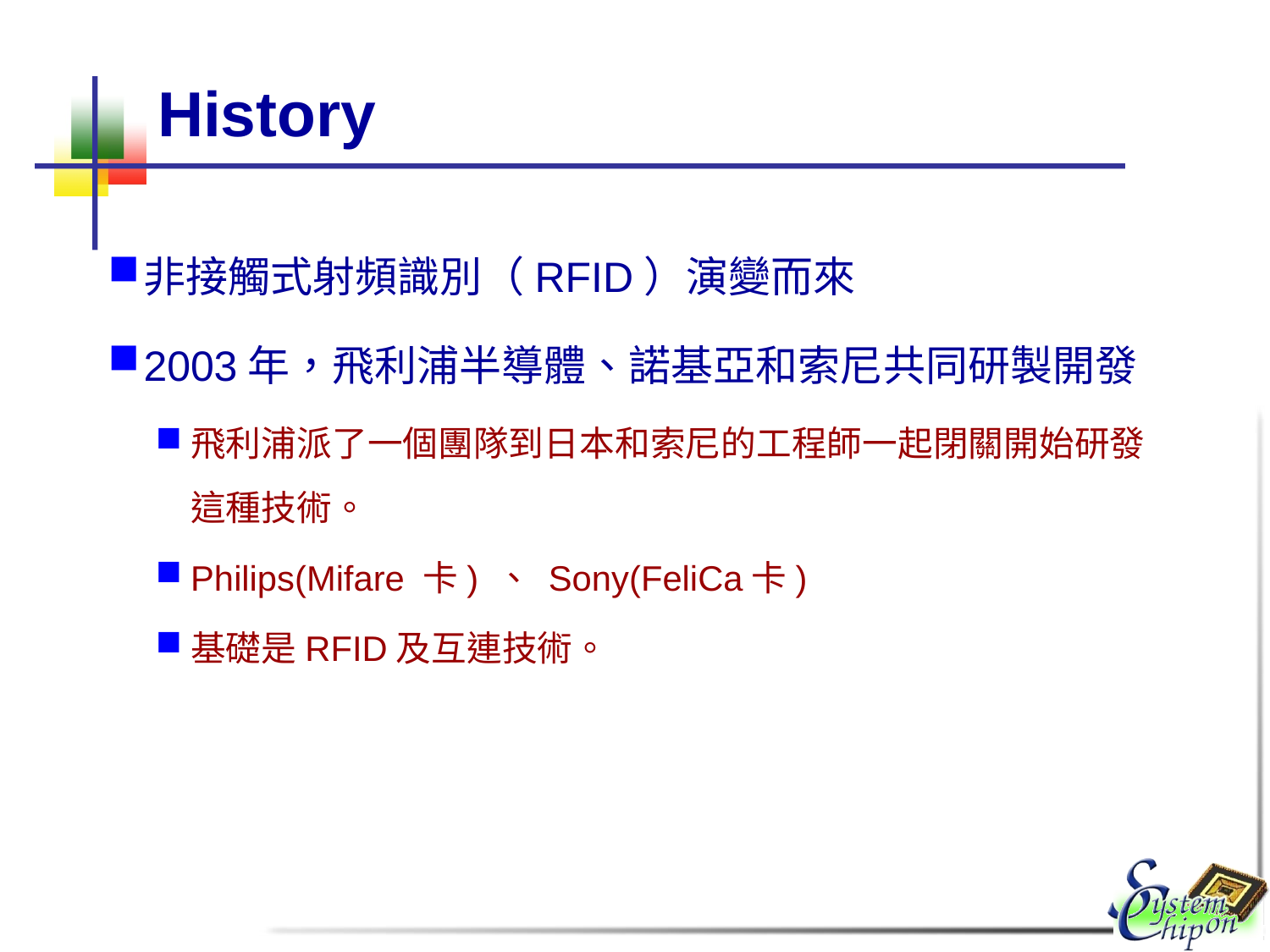

# History
非接觸式射頻識別（RFID）演變而來
2003年，飛利浦半導體、諾基亞和索尼共同研製開發
飛利浦派了一個團隊到日本和索尼的工程師一起閉關開始研發這種技術。
Philips(Mifare 卡) 、 Sony(FeliCa卡)
基礎是RFID及互連技術。